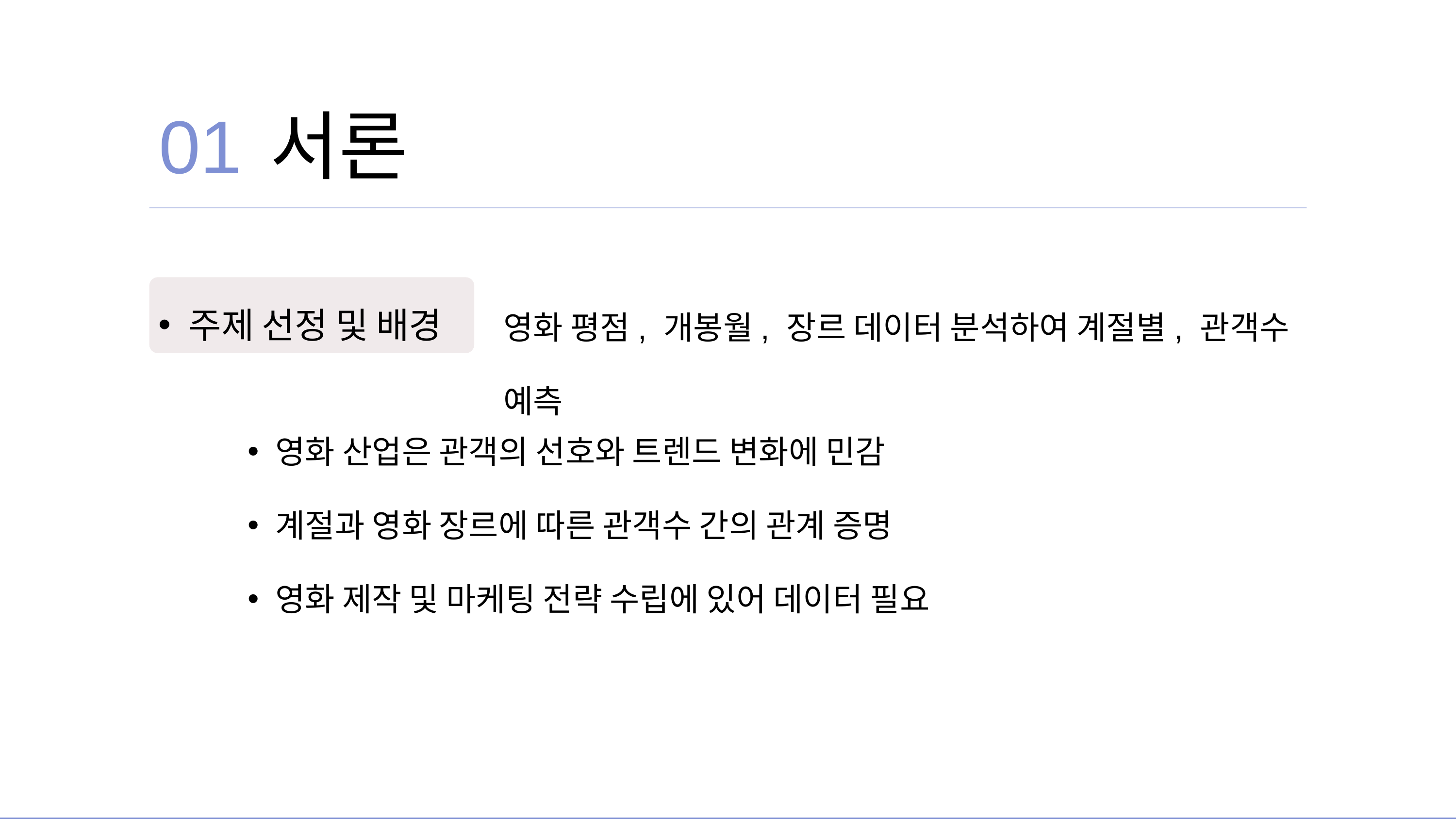

01
서론

주제 선정 및 배경
영화 평점, 개봉월, 장르 데이터 분석하여 계절별, 관객수 예측

영화 산업은 관객의 선호와 트렌드 변화에 민감
계절과 영화 장르에 따른 관객수 간의 관계 증명
영화 제작 및 마케팅 전략 수립에 있어 데이터 필요